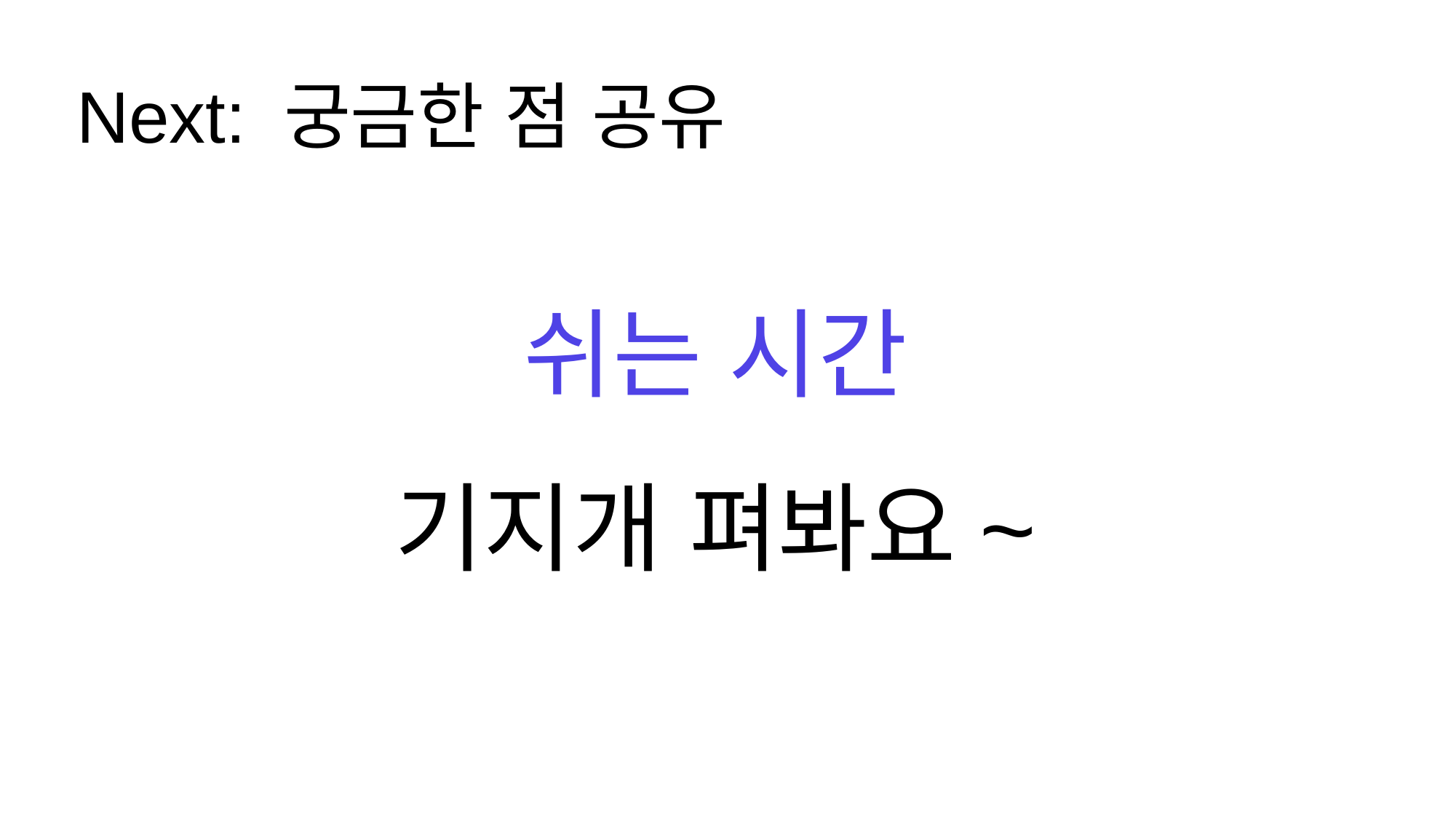

Next: 궁금한 점 공유
쉬는 시간
기지개 펴봐요~